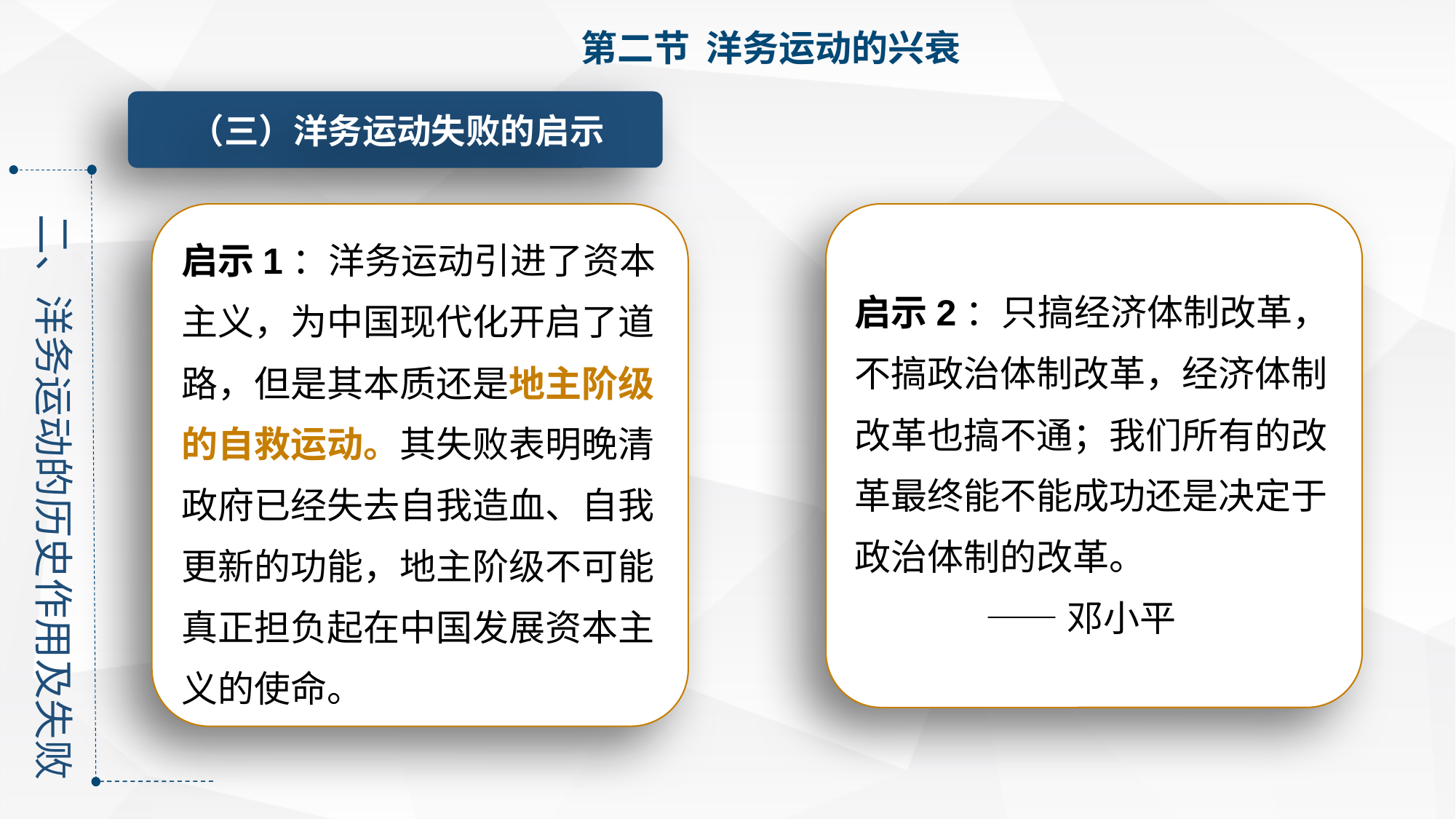

第二节  洋务运动的兴衰

（三）洋务运动失败的启示

二、洋务运动的历史作用及失败
启示1：洋务运动引进了资本主义，为中国现代化开启了道路，但是其本质还是地主阶级的自救运动。其失败表明晚清政府已经失去自我造血、自我更新的功能，地主阶级不可能真正担负起在中国发展资本主义的使命。
启示2：只搞经济体制改革，不搞政治体制改革，经济体制改革也搞不通；我们所有的改革最终能不能成功还是决定于政治体制的改革。
                ——邓小平